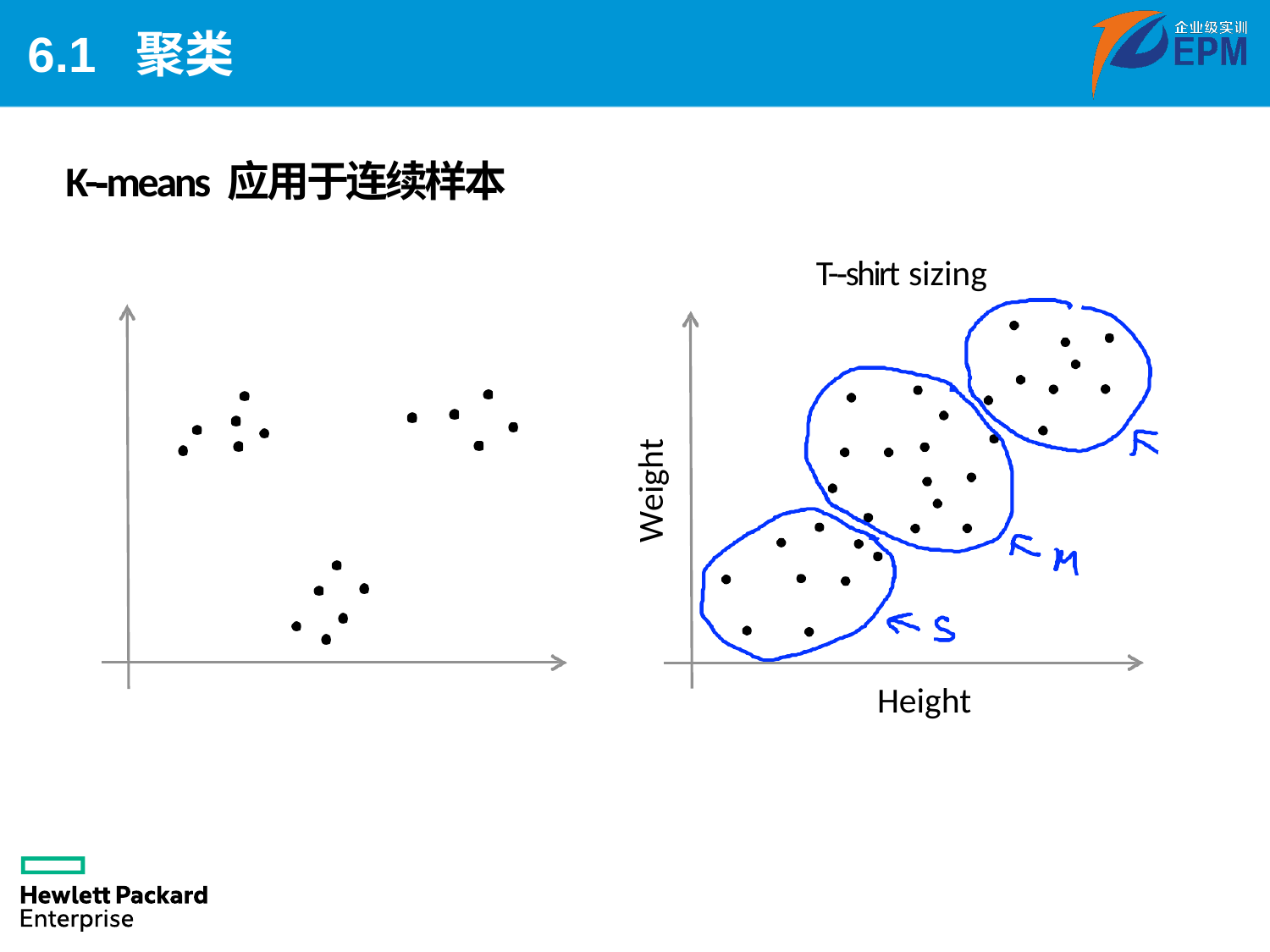

# 6.1  聚类
K-­‐means 应用于连续样本
T-­‐shirt sizing

Weight

Height